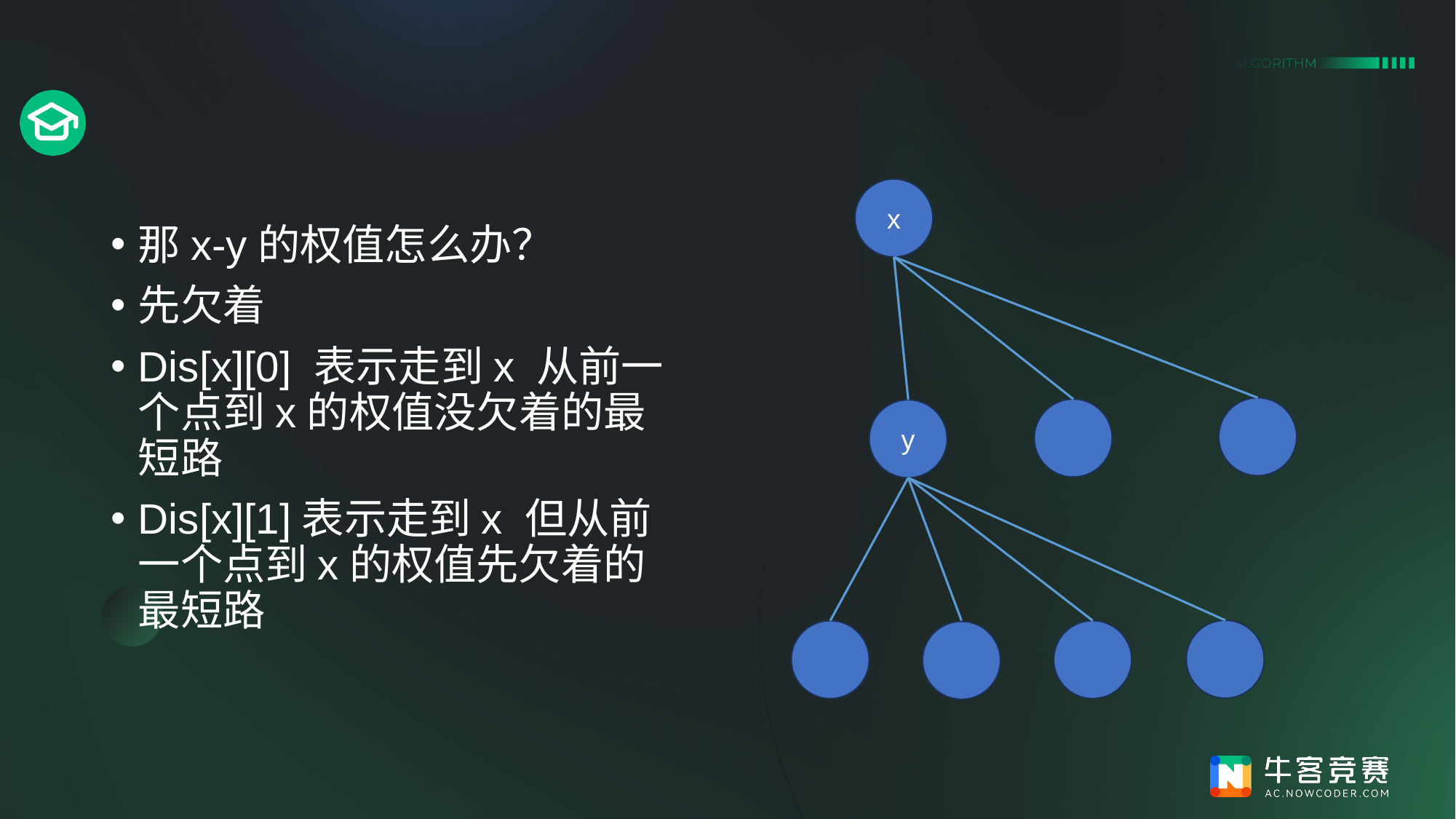

#
x
那x-y的权值怎么办？
先欠着
Dis[x][0] 表示走到x 从前一个点到x的权值没欠着的最短路
Dis[x][1]表示走到x 但从前一个点到x的权值先欠着的最短路

y